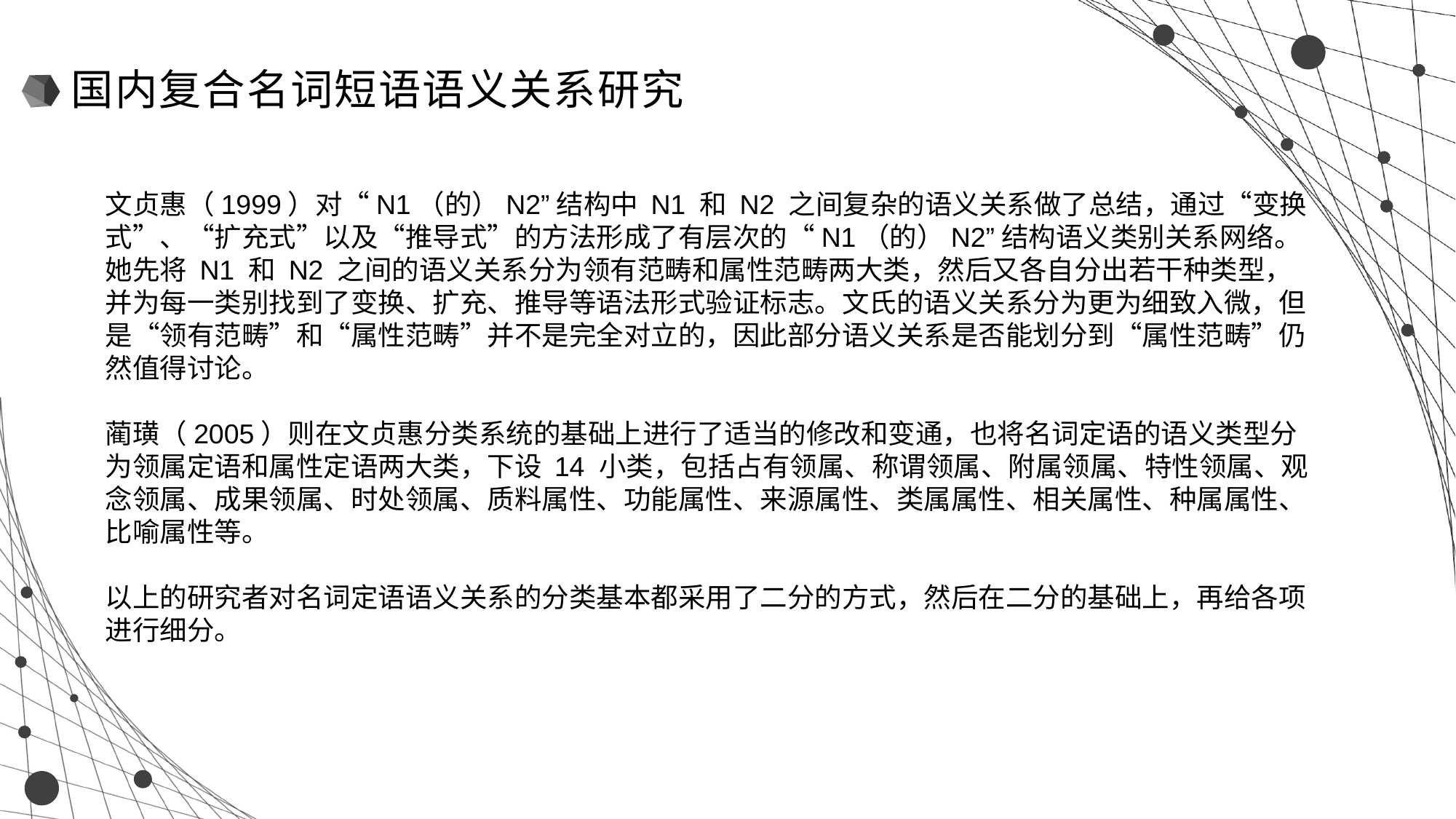

国内复合名词短语语义关系研究

文贞惠（1999）对“N1（的）N2”结构中 N1 和 N2 之间复杂的语义关系做了总结，通过“变换式”、“扩充式”以及“推导式”的方法形成了有层次的“N1（的）N2”结构语义类别关系网络。她先将 N1 和 N2 之间的语义关系分为领有范畴和属性范畴两大类，然后又各自分出若干种类型，并为每一类别找到了变换、扩充、推导等语法形式验证标志。文氏的语义关系分为更为细致入微，但是“领有范畴”和“属性范畴”并不是完全对立的，因此部分语义关系是否能划分到“属性范畴”仍然值得讨论。

蔺璜（2005）则在文贞惠分类系统的基础上进行了适当的修改和变通，也将名词定语的语义类型分为领属定语和属性定语两大类，下设 14 小类，包括占有领属、称谓领属、附属领属、特性领属、观念领属、成果领属、时处领属、质料属性、功能属性、来源属性、类属属性、相关属性、种属属性、比喻属性等。

以上的研究者对名词定语语义关系的分类基本都采用了二分的方式，然后在二分的基础上，再给各项进行细分。